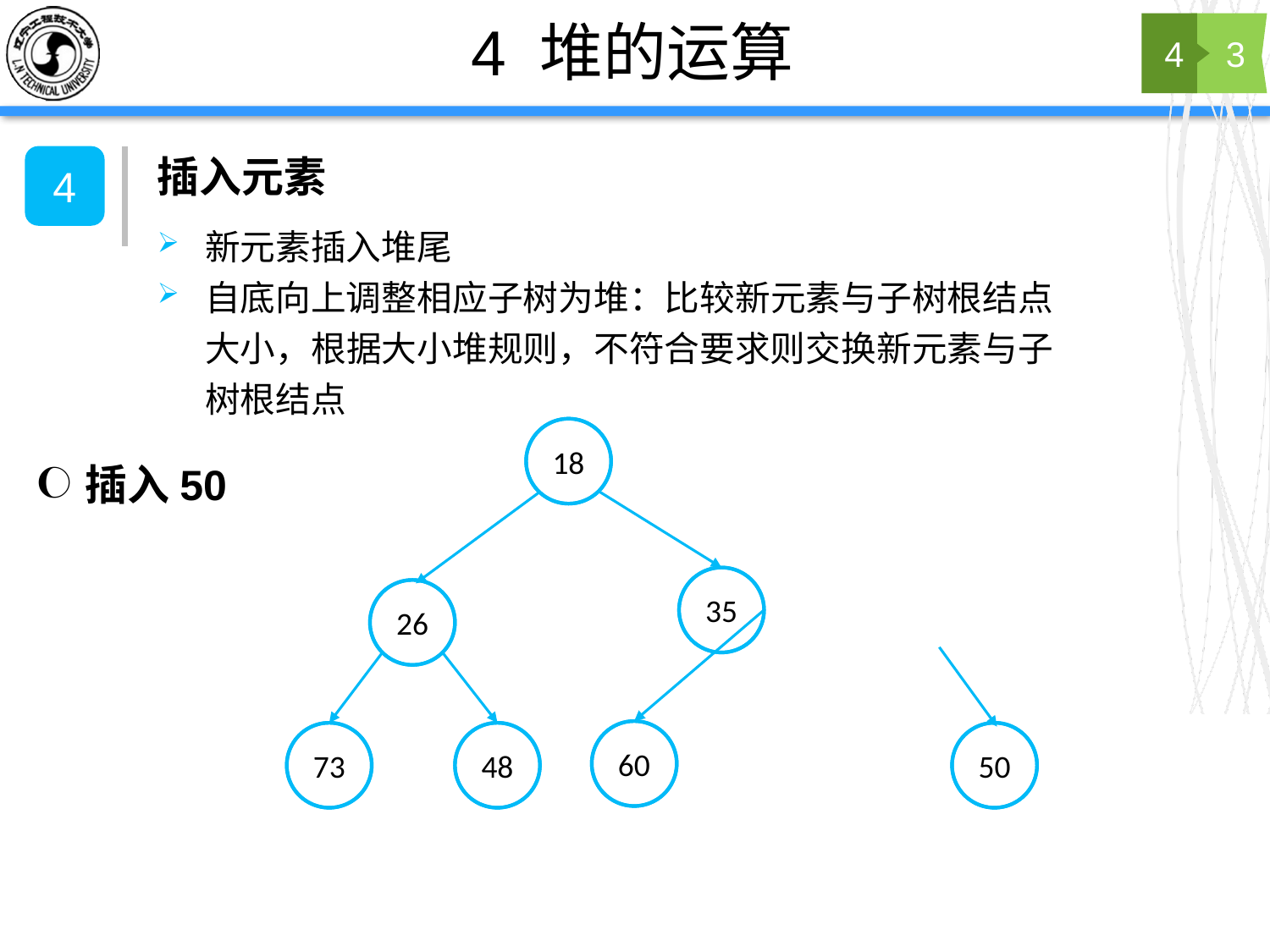

# 4 堆的运算
4
3
插入元素
4

新元素插入堆尾
自底向上调整相应子树为堆：比较新元素与子树根结点大小，根据大小堆规则，不符合要求则交换新元素与子树根结点
18
35
26
60
73
48
插入50
50